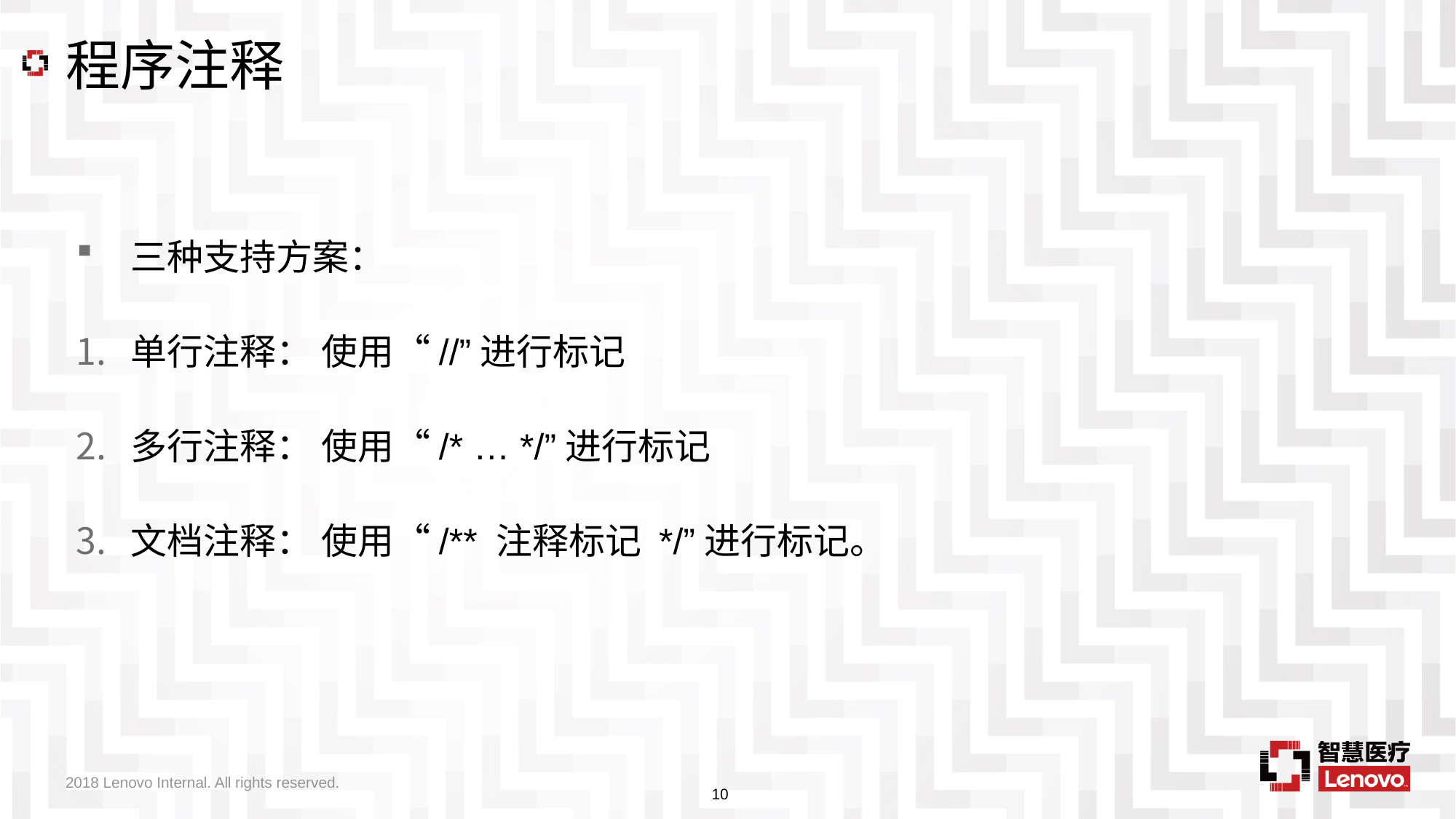

# 程序注释
三种支持方案：
单行注释： 使用“//”进行标记
多行注释： 使用“/* … */”进行标记
文档注释： 使用“/** 注释标记 */”进行标记。

2018 Lenovo Internal. All rights reserved.